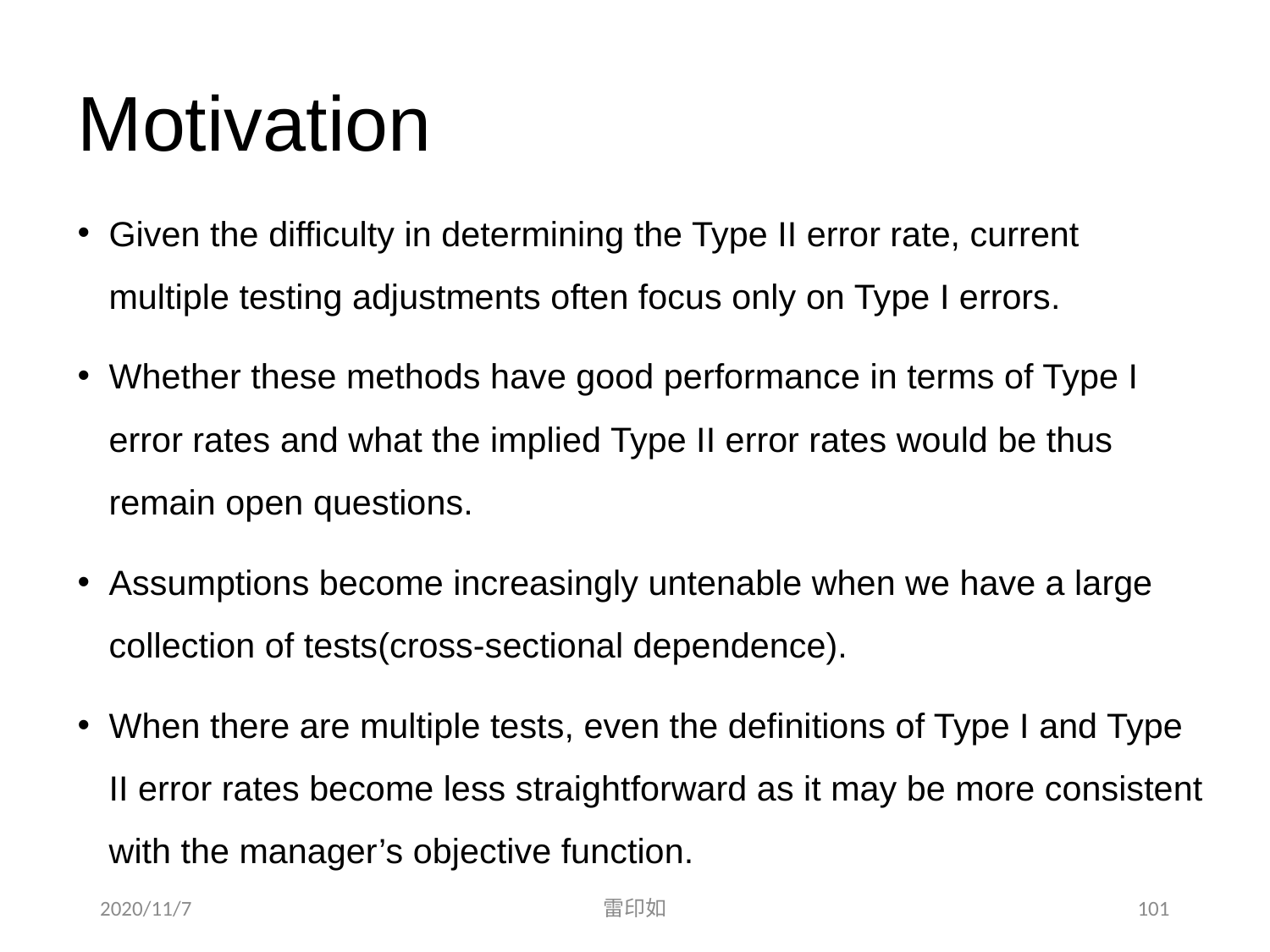

# Motivation
Given the difficulty in determining the Type II error rate, current multiple testing adjustments often focus only on Type I errors.
Whether these methods have good performance in terms of Type I error rates and what the implied Type II error rates would be thus remain open questions.
Assumptions become increasingly untenable when we have a large collection of tests(cross-sectional dependence).
When there are multiple tests, even the definitions of Type I and Type II error rates become less straightforward as it may be more consistent with the manager’s objective function.
2020/11/7
雷印如
101